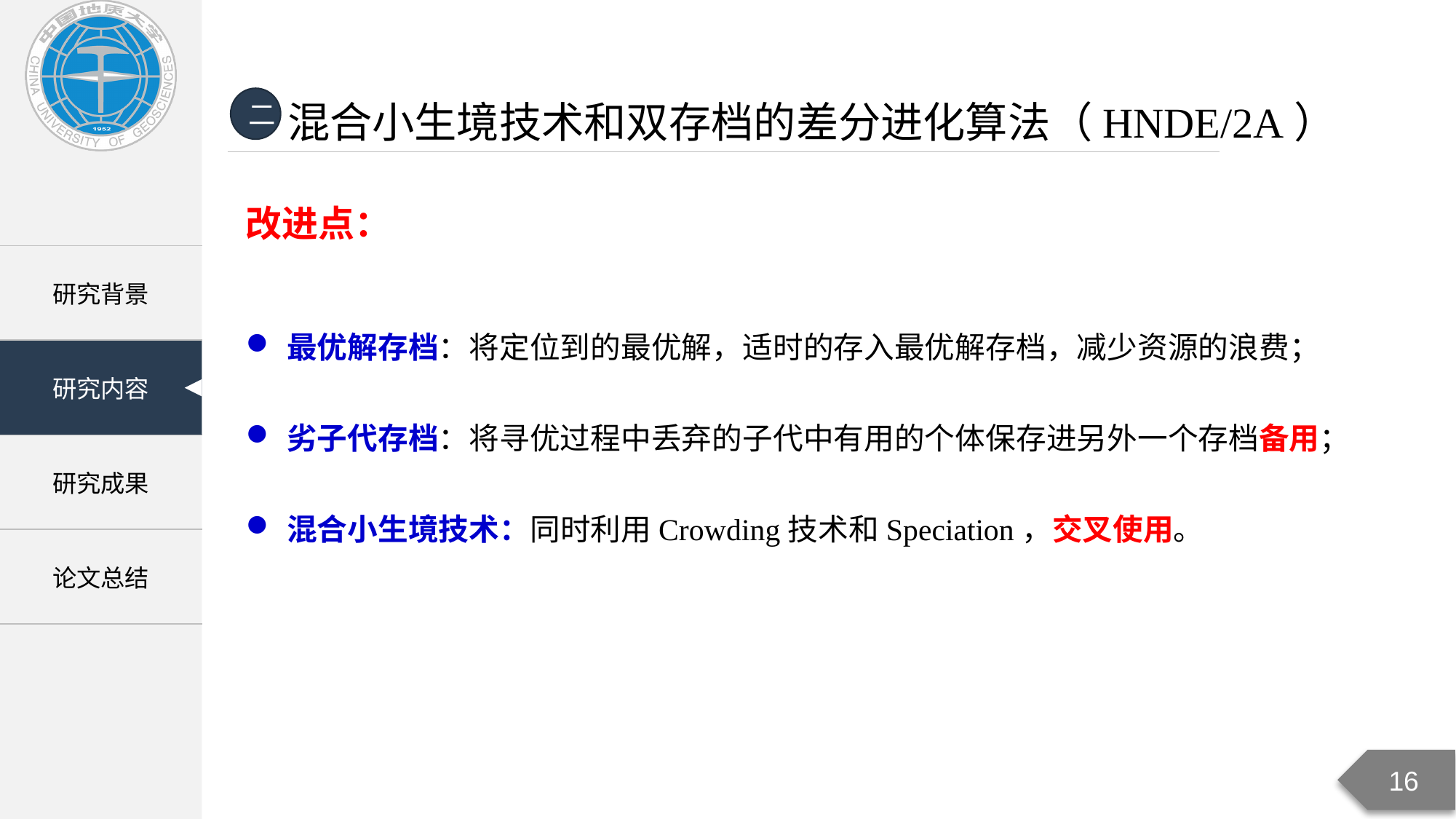

混合小生境技术和双存档的差分进化算法（HNDE/2A）
二
改进点：
最优解存档：将定位到的最优解，适时的存入最优解存档，减少资源的浪费；
劣子代存档：将寻优过程中丢弃的子代中有用的个体保存进另外一个存档备用；
混合小生境技术：同时利用Crowding技术和Speciation，交叉使用。